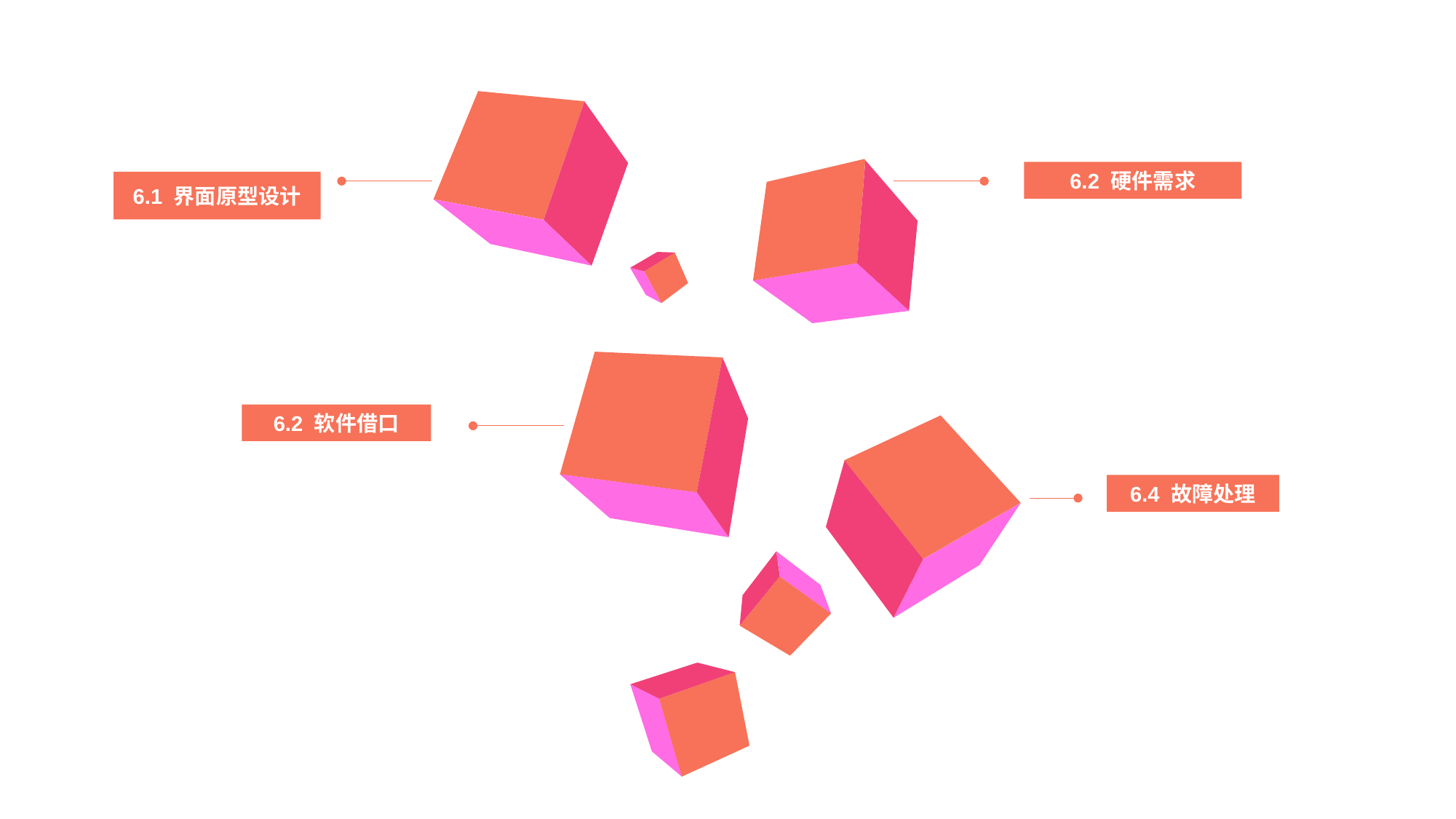

6.2 硬件需求

6.1 界面原型设计

6.2 软件借口

6.4 故障处理